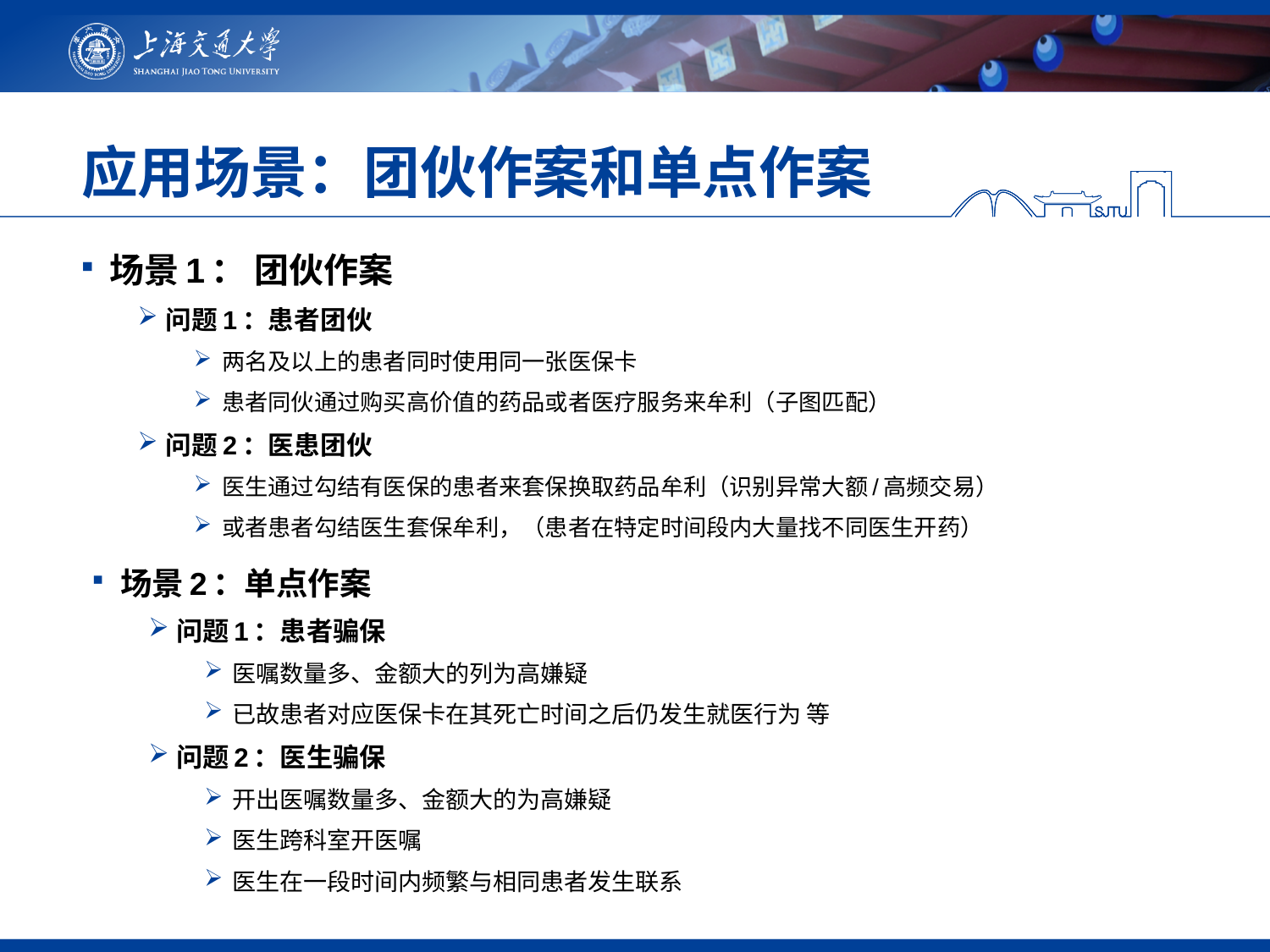

# 应用场景：团伙作案和单点作案
场景1： 团伙作案
问题1：患者团伙
两名及以上的患者同时使用同一张医保卡
患者同伙通过购买高价值的药品或者医疗服务来牟利（子图匹配）
问题2：医患团伙
医生通过勾结有医保的患者来套保换取药品牟利（识别异常大额/高频交易）
或者患者勾结医生套保牟利，（患者在特定时间段内大量找不同医生开药）
场景2：单点作案
问题1：患者骗保
医嘱数量多、金额大的列为高嫌疑
已故患者对应医保卡在其死亡时间之后仍发生就医行为 等
问题2：医生骗保
开出医嘱数量多、金额大的为高嫌疑
医生跨科室开医嘱
医生在一段时间内频繁与相同患者发生联系